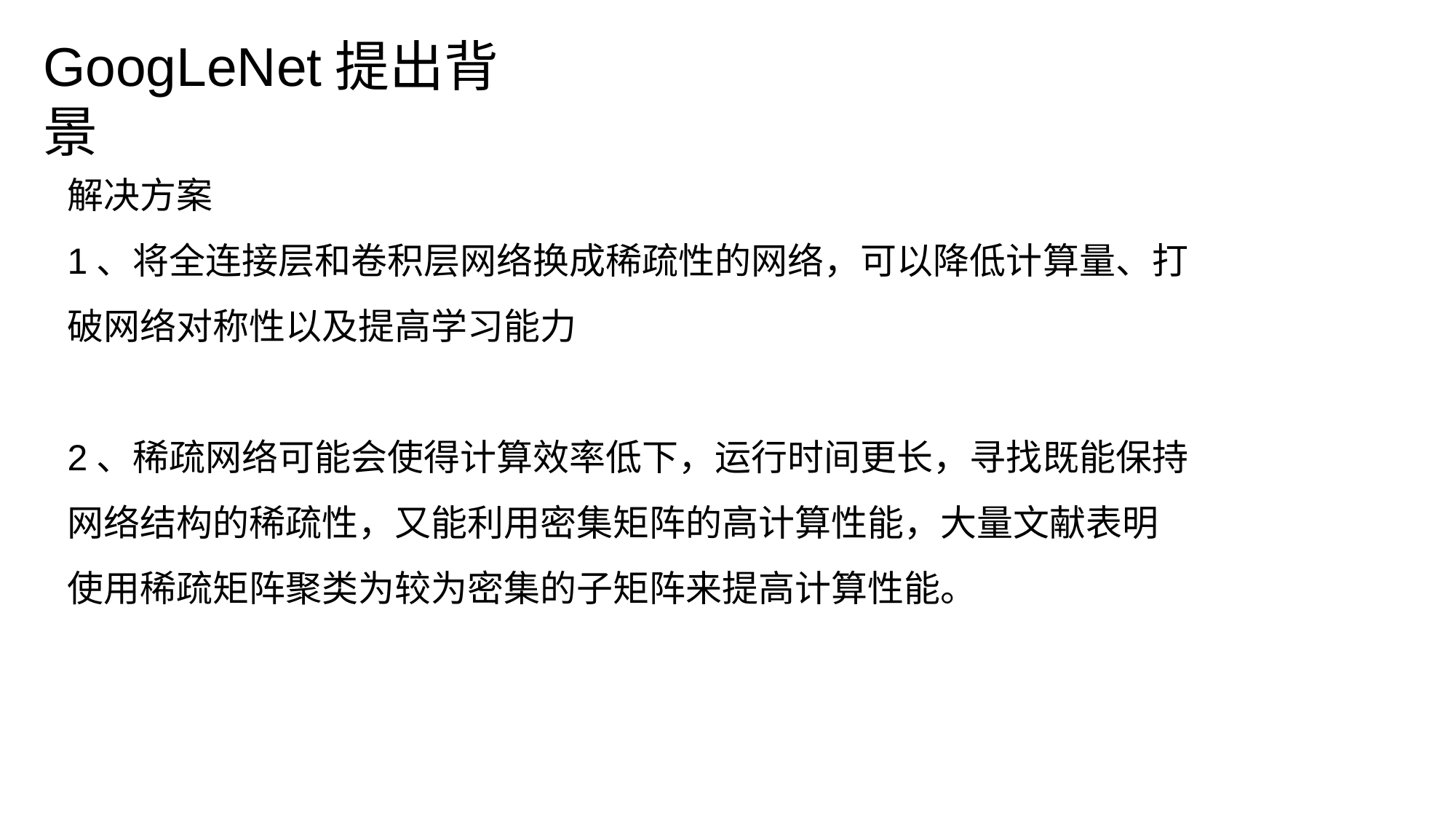

GoogLeNet提出背景
解决方案
1、将全连接层和卷积层网络换成稀疏性的网络，可以降低计算量、打破网络对称性以及提高学习能力

2、稀疏网络可能会使得计算效率低下，运行时间更长，寻找既能保持网络结构的稀疏性，又能利用密集矩阵的高计算性能，大量文献表明使用稀疏矩阵聚类为较为密集的子矩阵来提高计算性能。